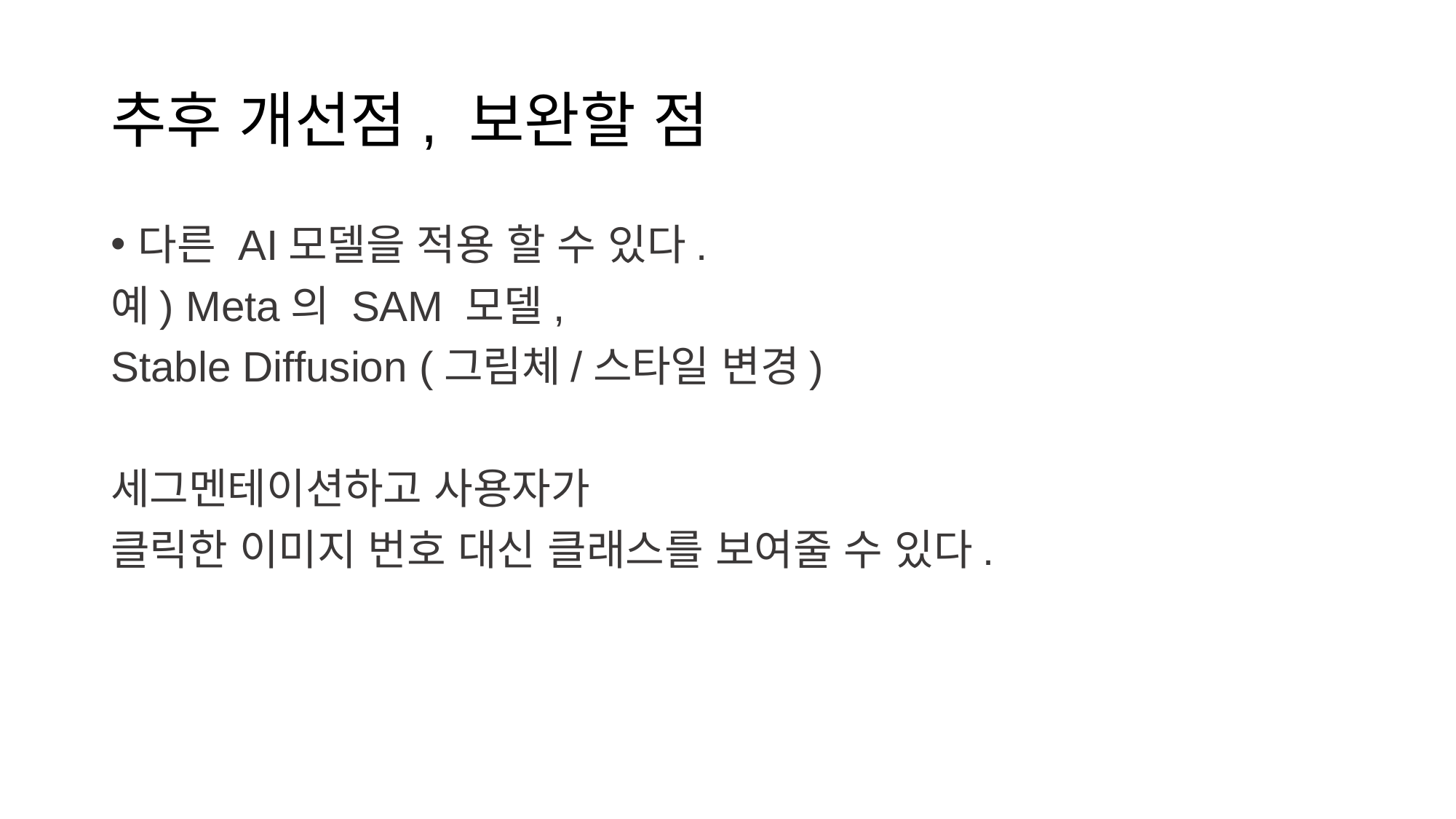

# 추후 개선점, 보완할 점
다른 AI모델을 적용 할 수 있다.
예) Meta의 SAM 모델,
Stable Diffusion (그림체/스타일 변경)

세그멘테이션하고 사용자가
클릭한 이미지 번호 대신 클래스를 보여줄 수 있다.